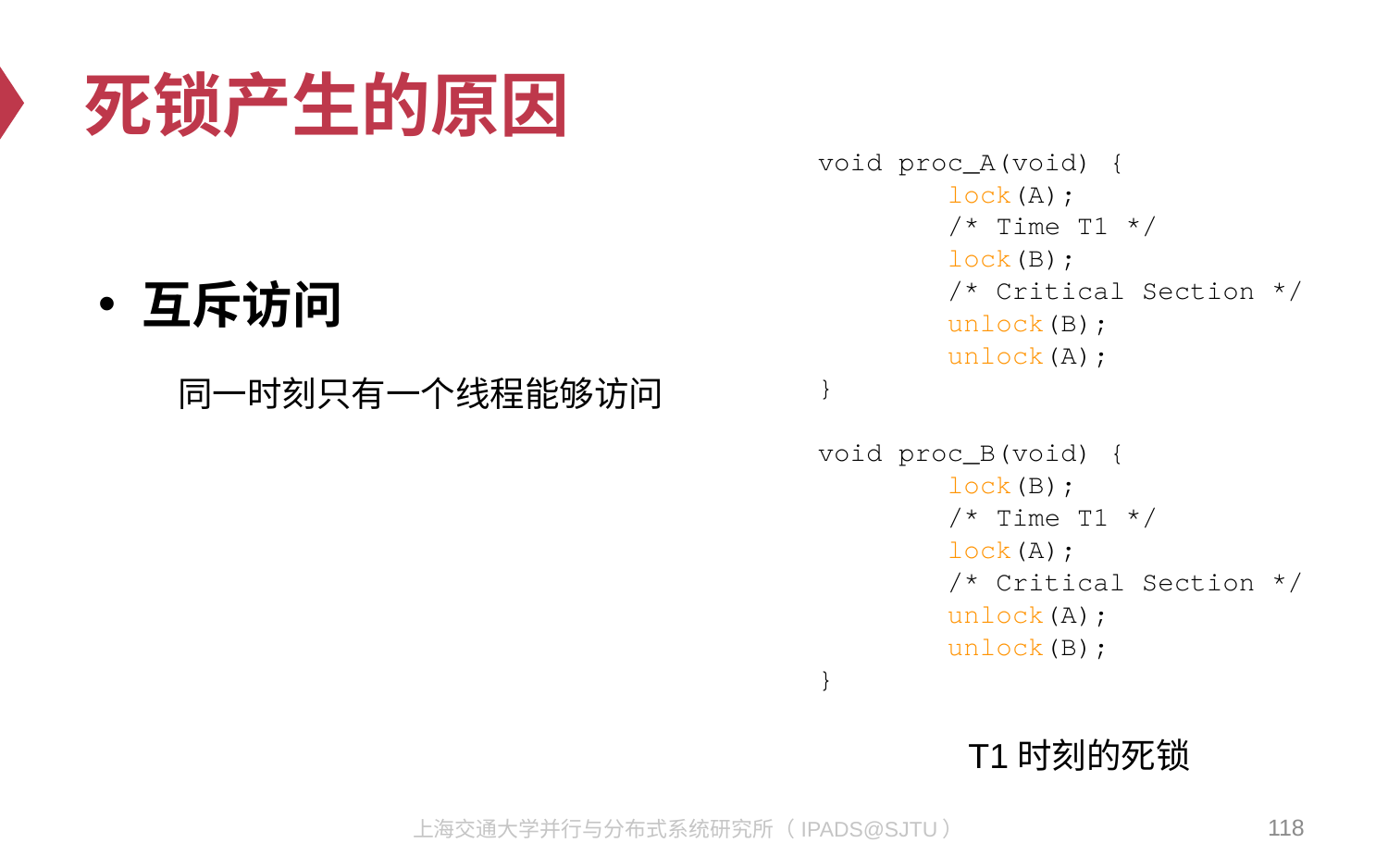

# 死锁产生的原因
void proc_A(void) {
        lock(A);
        /* Time T1 */
        lock(B);
        /* Critical Section */
        unlock(B);
        unlock(A);
}

void proc_B(void) {
        lock(B);
        /* Time T1 */
        lock(A);
        /* Critical Section */
        unlock(A);
        unlock(B);
}
互斥访问
同一时刻只有一个线程能够访问
T1时刻的死锁
118
上海交通大学并行与分布式系统研究所（IPADS@SJTU）